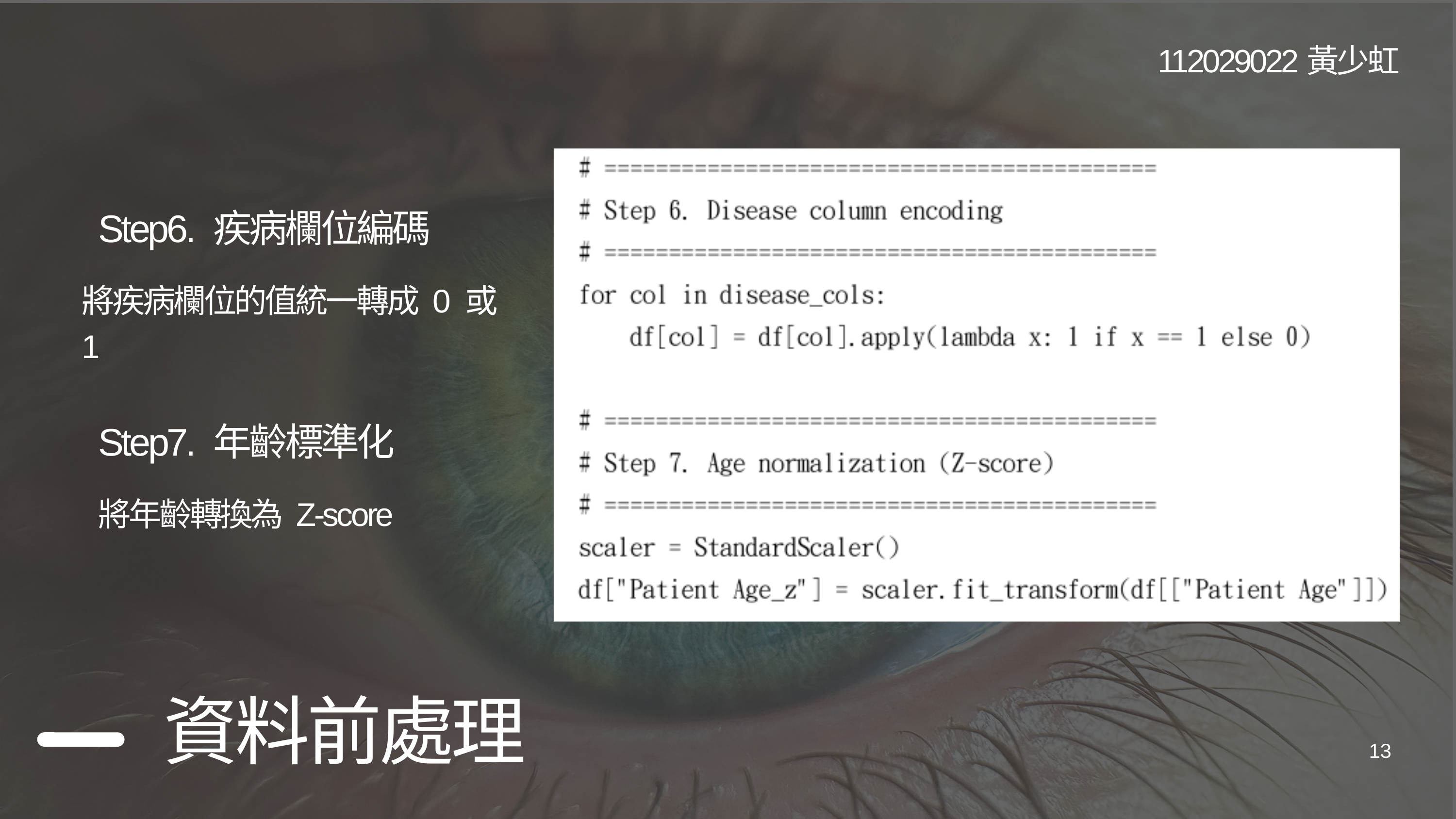

112029022黃少虹

Step6. 疾病欄位編碼
將疾病欄位的值統一轉成 0 或 1
Step7. 年齡標準化
將年齡轉換為 Z-score
資料前處理
13